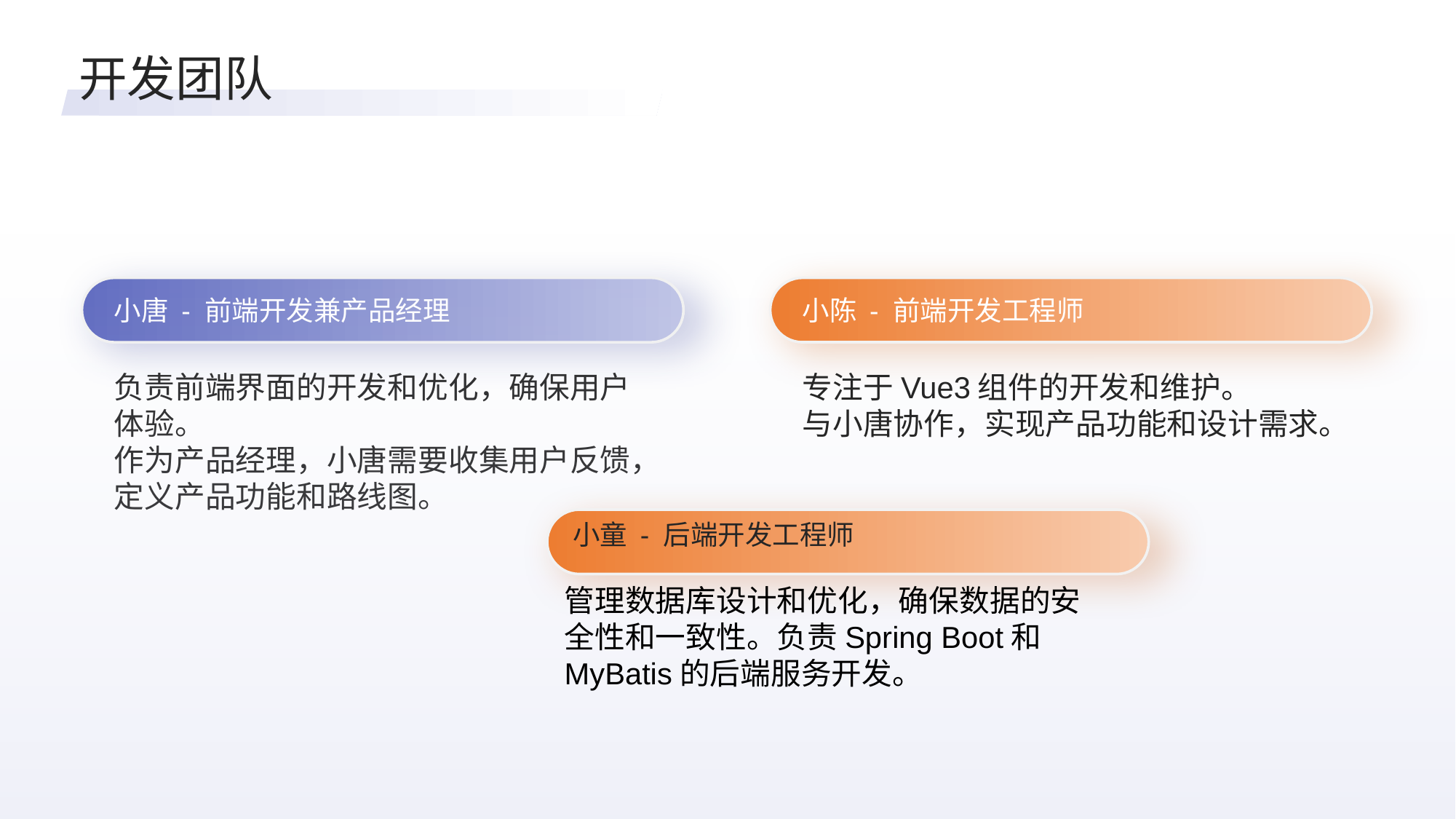

小陈 - 前端开发工程师
专注于Vue3组件的开发和维护。
与小唐协作，实现产品功能和设计需求。
开发团队

小唐 - 前端开发兼产品经理
负责前端界面的开发和优化，确保用户体验。
作为产品经理，小唐需要收集用户反馈，定义产品功能和路线图。

小童 - 后端开发工程师
管理数据库设计和优化，确保数据的安全性和一致性。负责Spring Boot和MyBatis的后端服务开发。